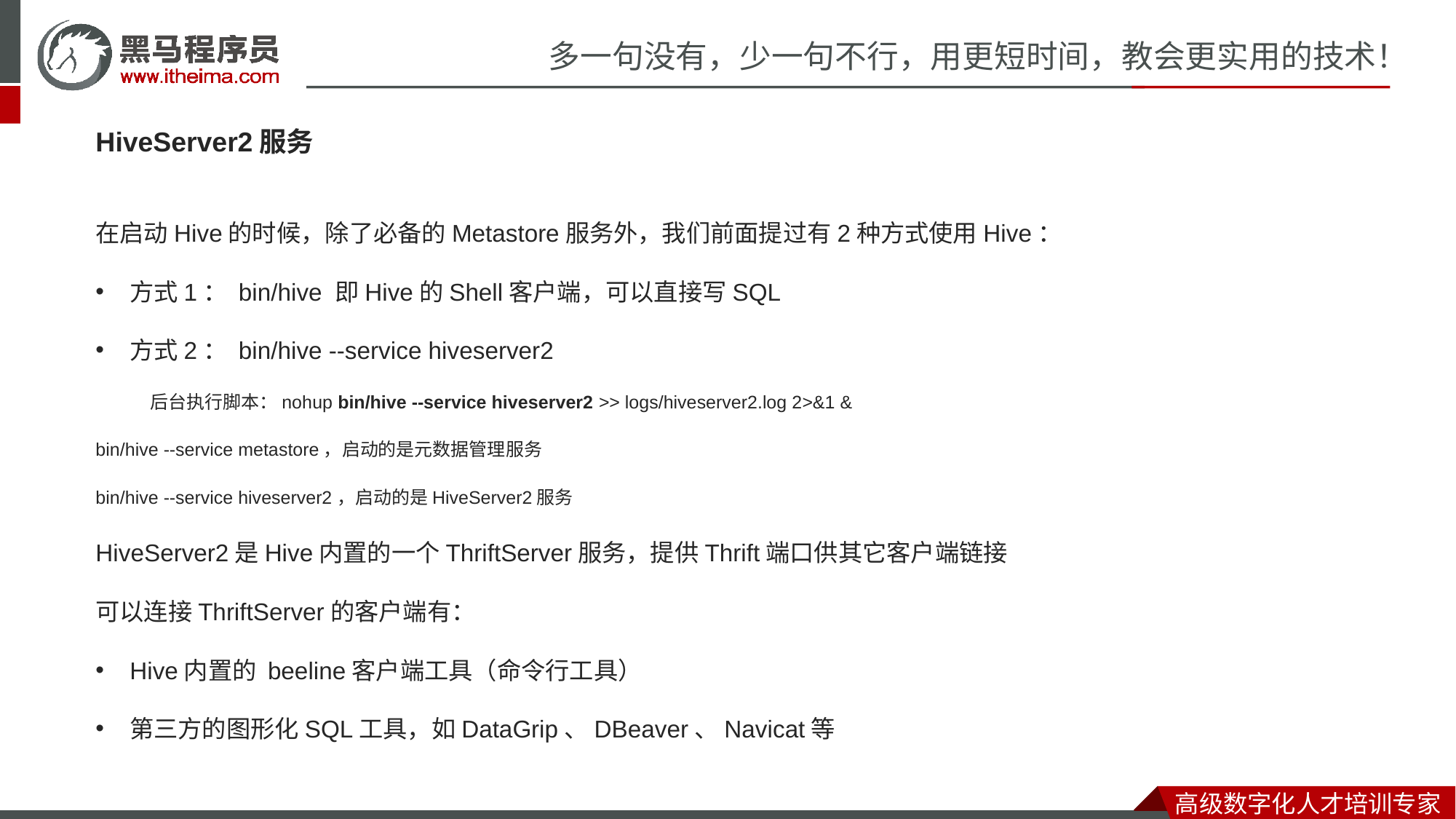

HiveServer2服务
在启动Hive的时候，除了必备的Metastore服务外，我们前面提过有2种方式使用Hive：
方式1： bin/hive 即Hive的Shell客户端，可以直接写SQL
方式2： bin/hive --service hiveserver2
后台执行脚本：nohup bin/hive --service hiveserver2 >> logs/hiveserver2.log 2>&1 &
bin/hive --service metastore，启动的是元数据管理服务
bin/hive --service hiveserver2，启动的是HiveServer2服务
HiveServer2是Hive内置的一个ThriftServer服务，提供Thrift端口供其它客户端链接
可以连接ThriftServer的客户端有：
Hive内置的 beeline客户端工具（命令行工具）
第三方的图形化SQL工具，如DataGrip、DBeaver、Navicat等